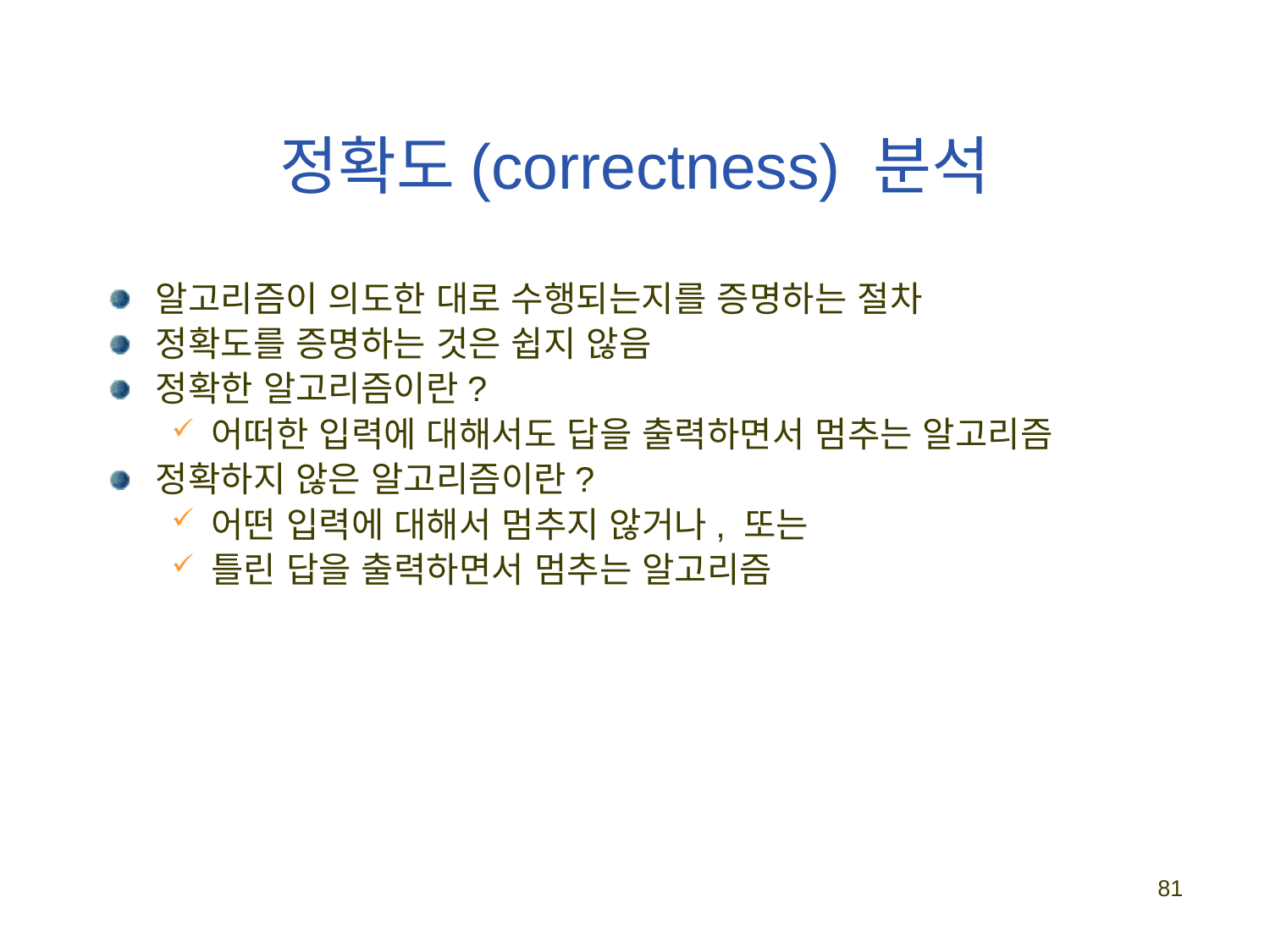

# 정확도(correctness) 분석
알고리즘이 의도한 대로 수행되는지를 증명하는 절차
정확도를 증명하는 것은 쉽지 않음
정확한 알고리즘이란?
어떠한 입력에 대해서도 답을 출력하면서 멈추는 알고리즘
정확하지 않은 알고리즘이란?
어떤 입력에 대해서 멈추지 않거나, 또는
틀린 답을 출력하면서 멈추는 알고리즘
81